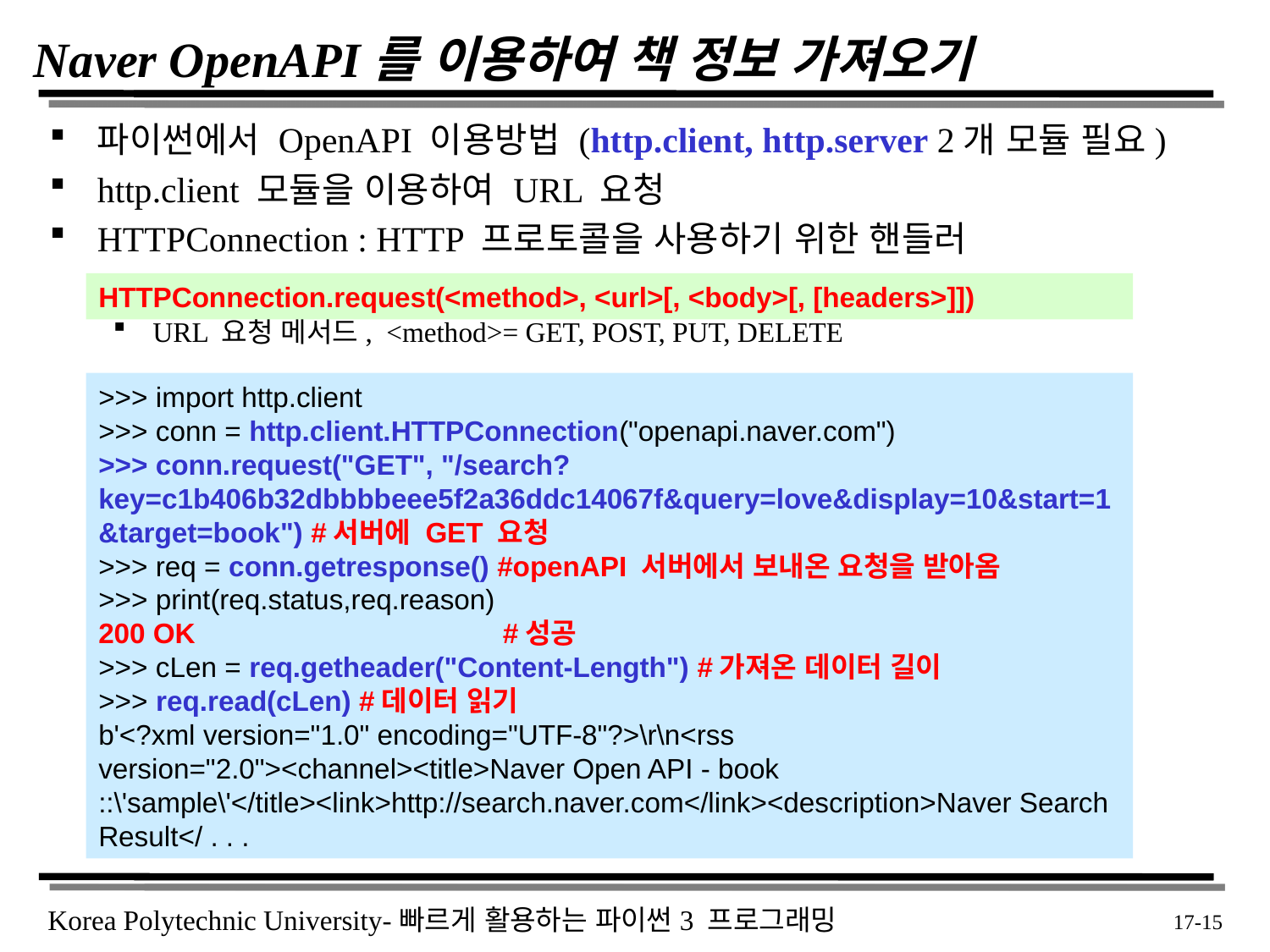

# Naver OpenAPI를 이용하여 책 정보 가져오기
파이썬에서 OpenAPI 이용방법 (http.client, http.server 2개 모듈 필요)
http.client 모듈을 이용하여 URL 요청
HTTPConnection : HTTP 프로토콜을 사용하기 위한 핸들러

URL 요청 메서드,  <method>= GET, POST, PUT, DELETE

HTTPConnection.request(<method>, <url>[, <body>[, [headers>]])
>>> import http.client
>>> conn = http.client.HTTPConnection("openapi.naver.com")
>>> conn.request("GET", "/search?key=c1b406b32dbbbbeee5f2a36ddc14067f&query=love&display=10&start=1&target=book") #서버에 GET 요청
>>> req = conn.getresponse() #openAPI 서버에서 보내온 요청을 받아옴
>>> print(req.status,req.reason)
200 OK			   #성공
>>> cLen = req.getheader("Content-Length") #가져온 데이터 길이
>>> req.read(cLen) #데이터 읽기
b'<?xml version="1.0" encoding="UTF-8"?>\r\n<rss version="2.0"><channel><title>Naver Open API - book ::\'sample\'</title><link>http://search.naver.com</link><description>Naver Search Result</ . . .
 17-15